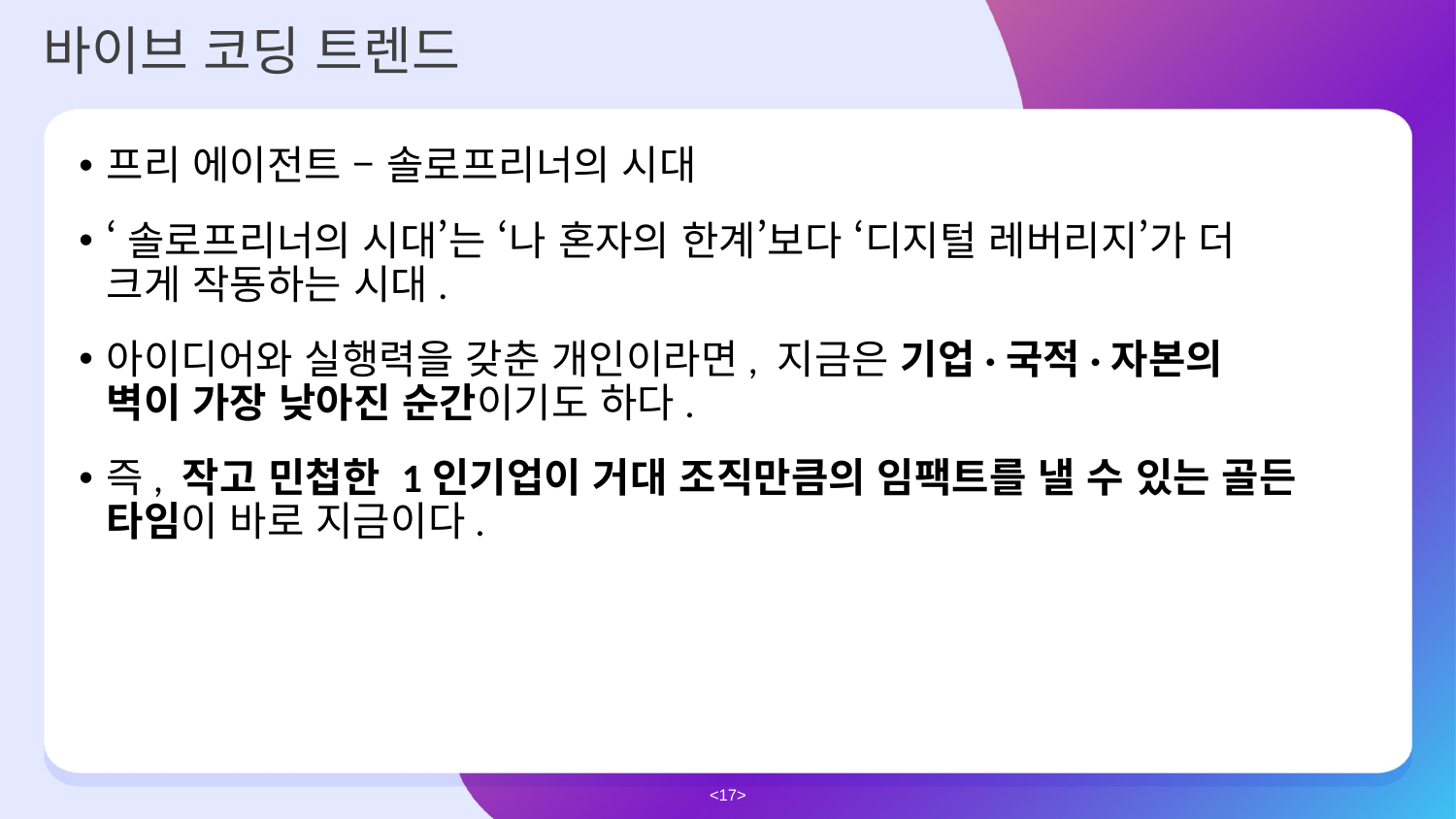

바이브 코딩 트렌드
프리 에이전트 – 솔로프리너의 시대
‘솔로프리너의 시대’는 ‘나 혼자의 한계’보다 ‘디지털 레버리지’가 더 크게 작동하는 시대.
아이디어와 실행력을 갖춘 개인이라면, 지금은 기업·국적·자본의 벽이 가장 낮아진 순간이기도 하다.
즉, 작고 민첩한 1인기업이 거대 조직만큼의 임팩트를 낼 수 있는 골든 타임이 바로 지금이다.